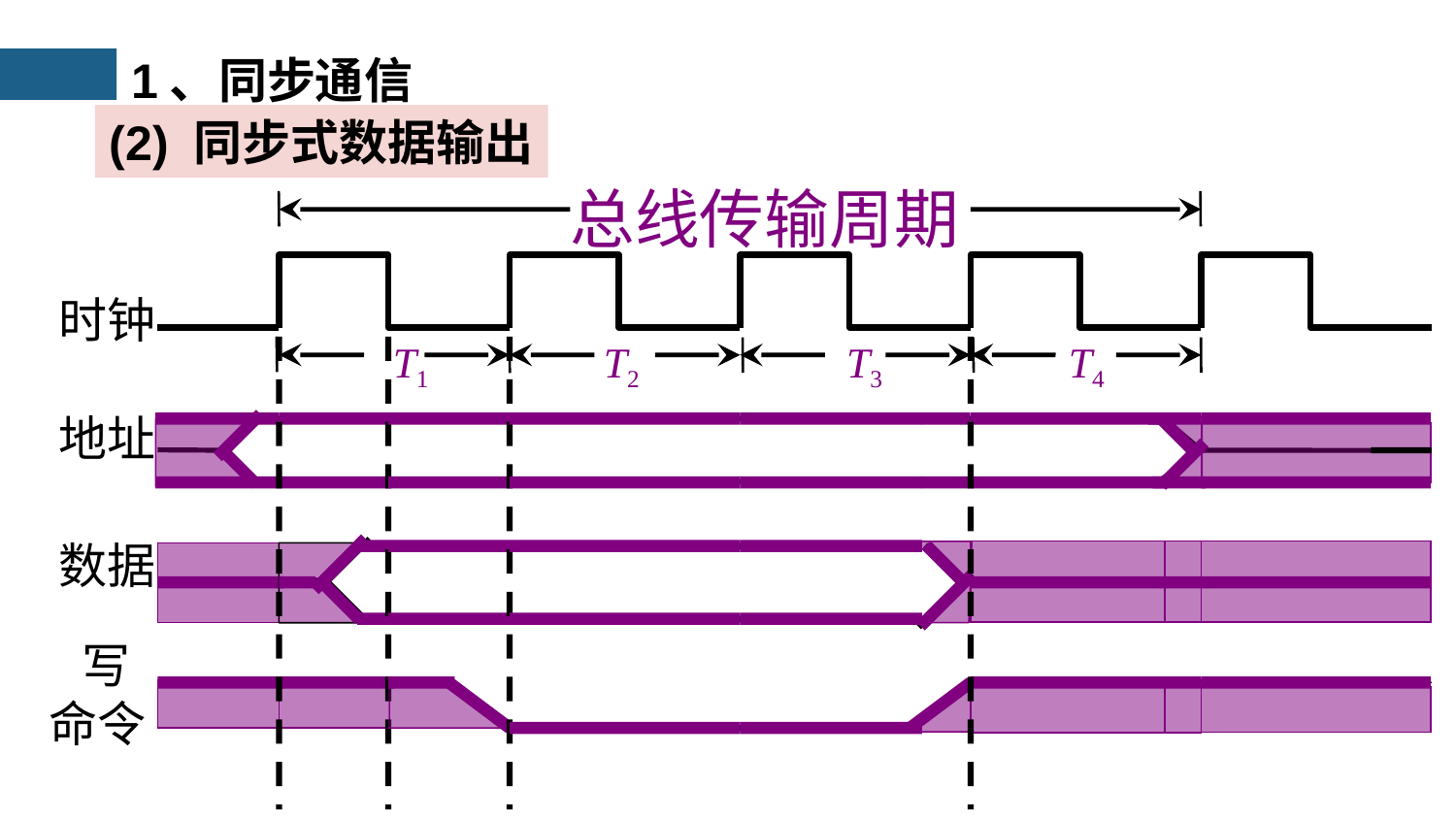

1、同步通信
(2) 同步式数据输出
总线传输周期

 时钟
T1
T2
T3
T4

 地址

 数据

  写
命令